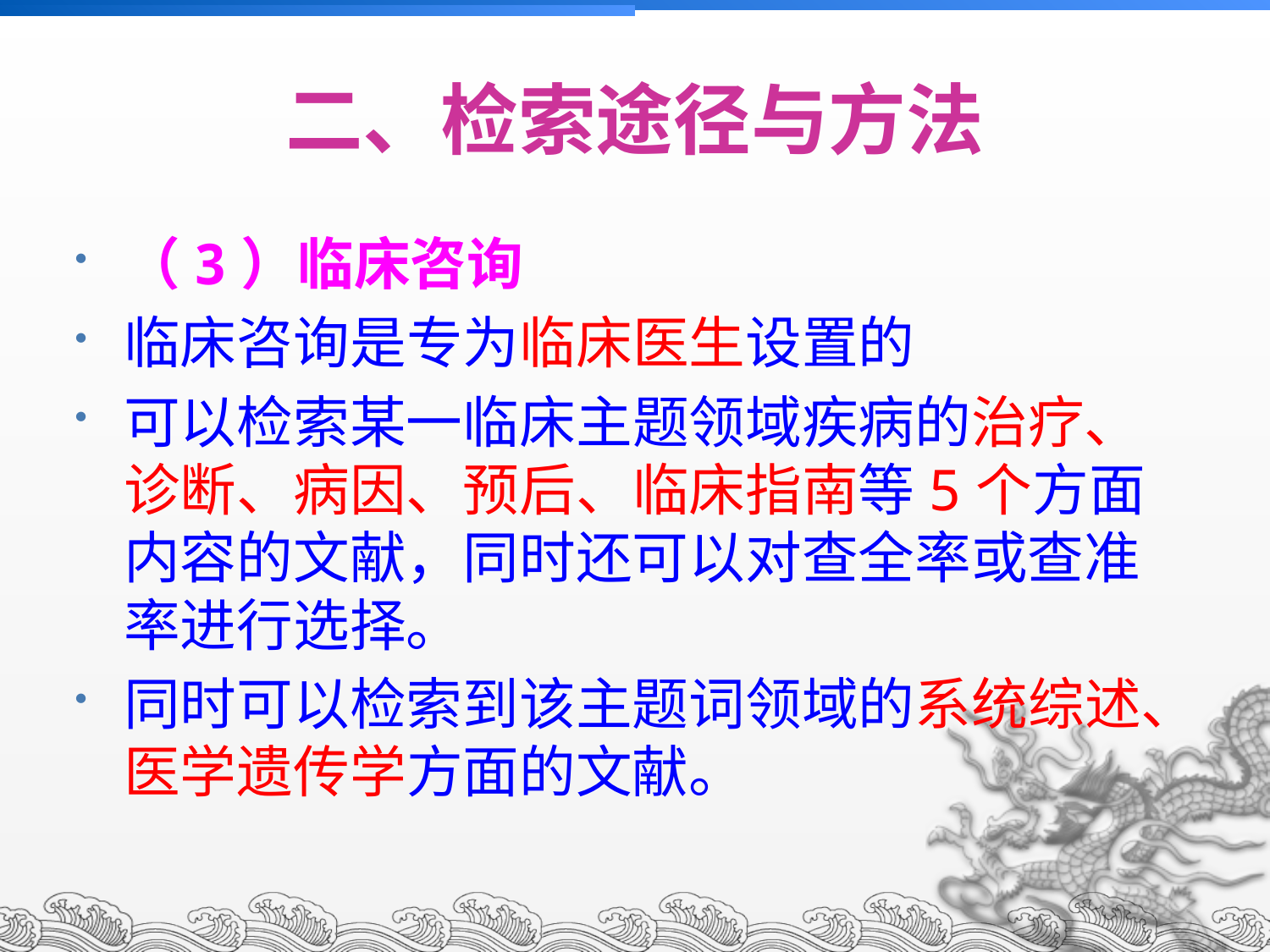

二、检索途径与方法
（3）临床咨询
临床咨询是专为临床医生设置的
可以检索某一临床主题领域疾病的治疗、诊断、病因、预后、临床指南等5个方面内容的文献，同时还可以对查全率或查准率进行选择。
同时可以检索到该主题词领域的系统综述、医学遗传学方面的文献。